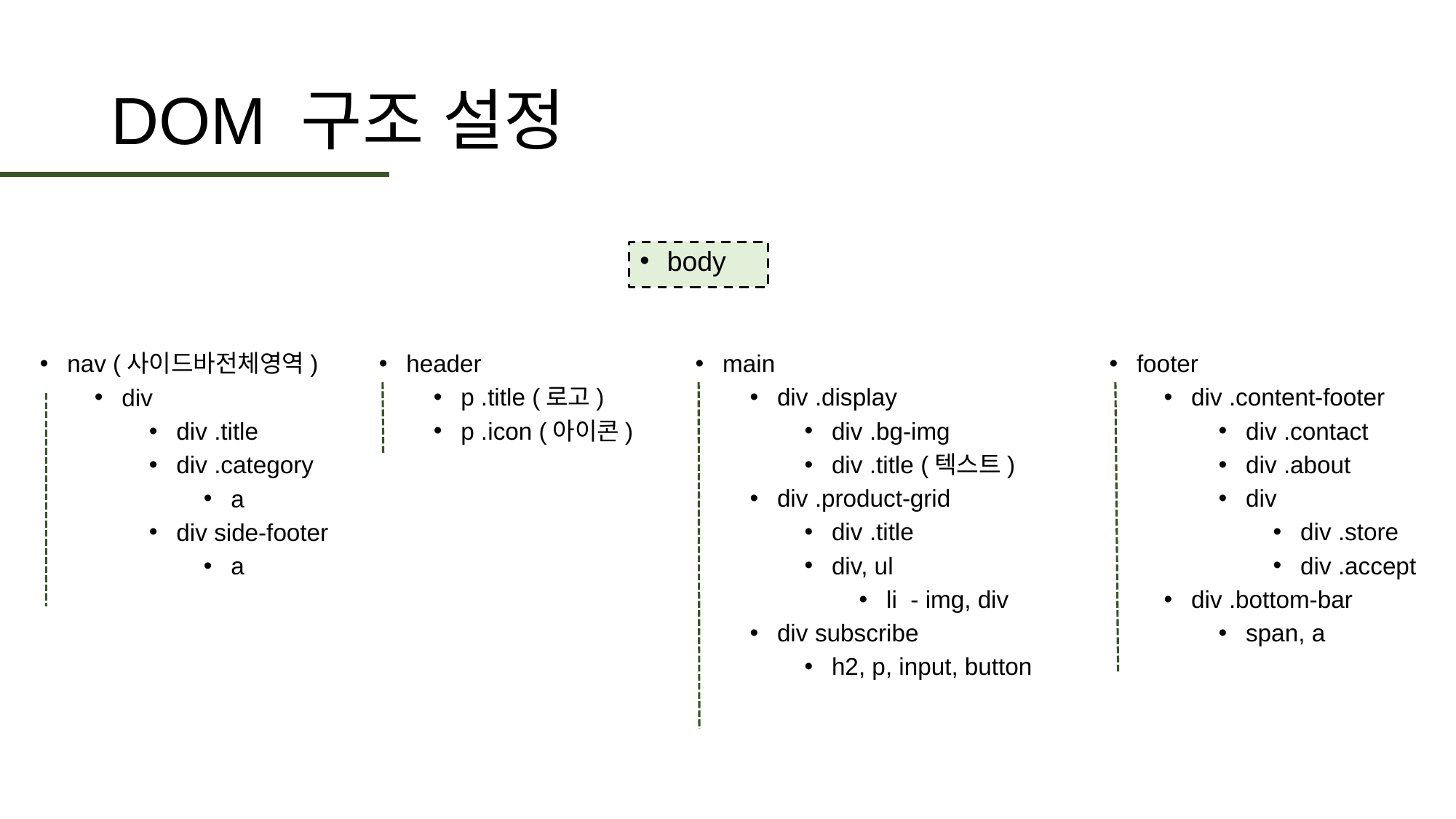

# DOM 구조 설정
body
nav (사이드바전체영역)
div
div .title
div .category
a
div side-footer
a
header
p .title (로고)
p .icon (아이콘)
main
div .display
div .bg-img
div .title (텍스트)
div .product-grid
div .title
div, ul
li  - img, div
div subscribe
h2, p, input, button
footer
div .content-footer
div .contact
div .about
div
div .store
div .accept
div .bottom-bar
span, a